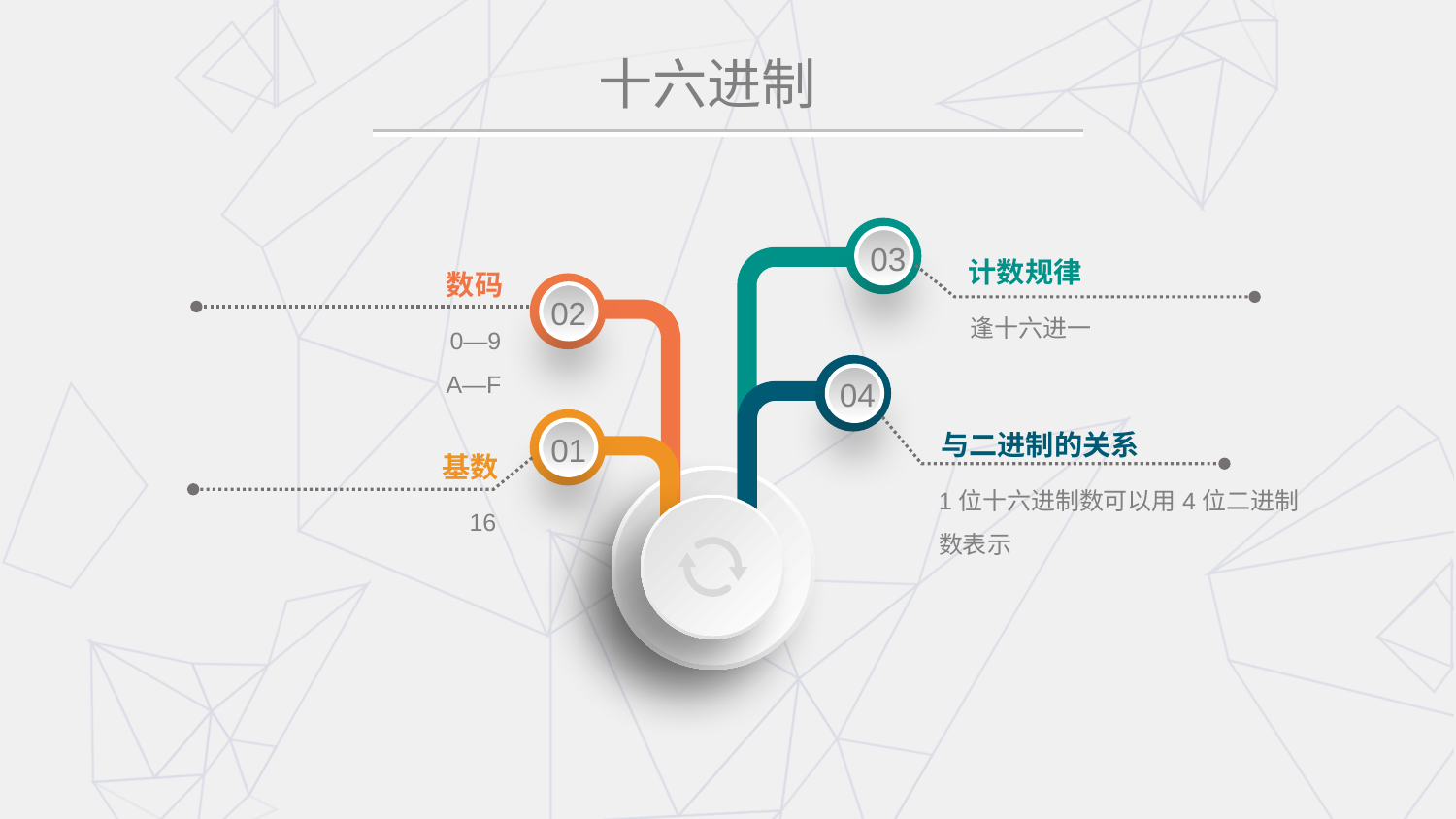

# 十六进制

03
计数规律
逢十六进一

数码
0—9
A—F

02

04

01

与二进制的关系
1位十六进制数可以用4位二进制数表示
基数
16